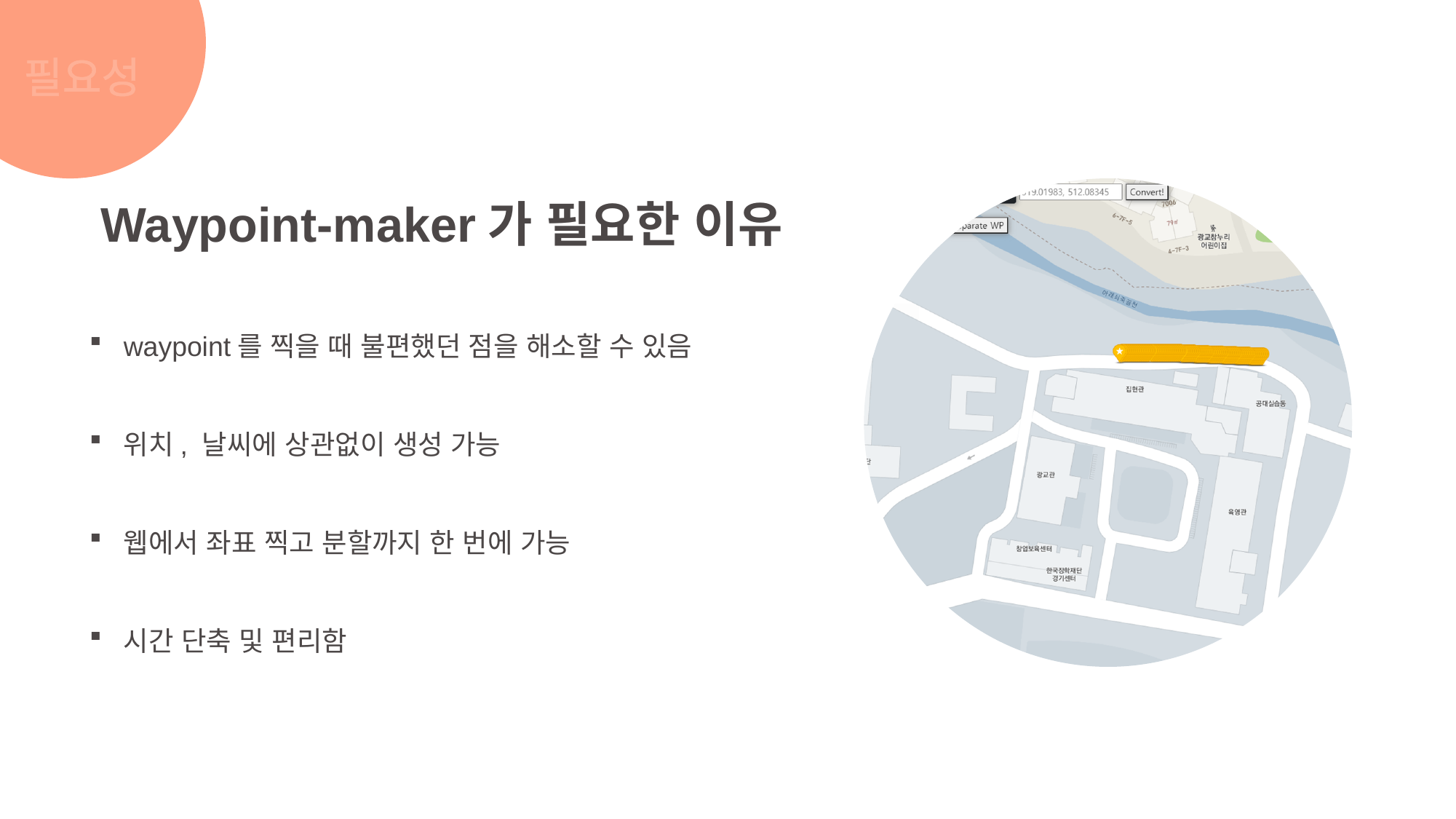

필요성

Waypoint-maker가 필요한 이유
waypoint를 찍을 때 불편했던 점을 해소할 수 있음
위치, 날씨에 상관없이 생성 가능
웹에서 좌표 찍고 분할까지 한 번에 가능
시간 단축 및 편리함